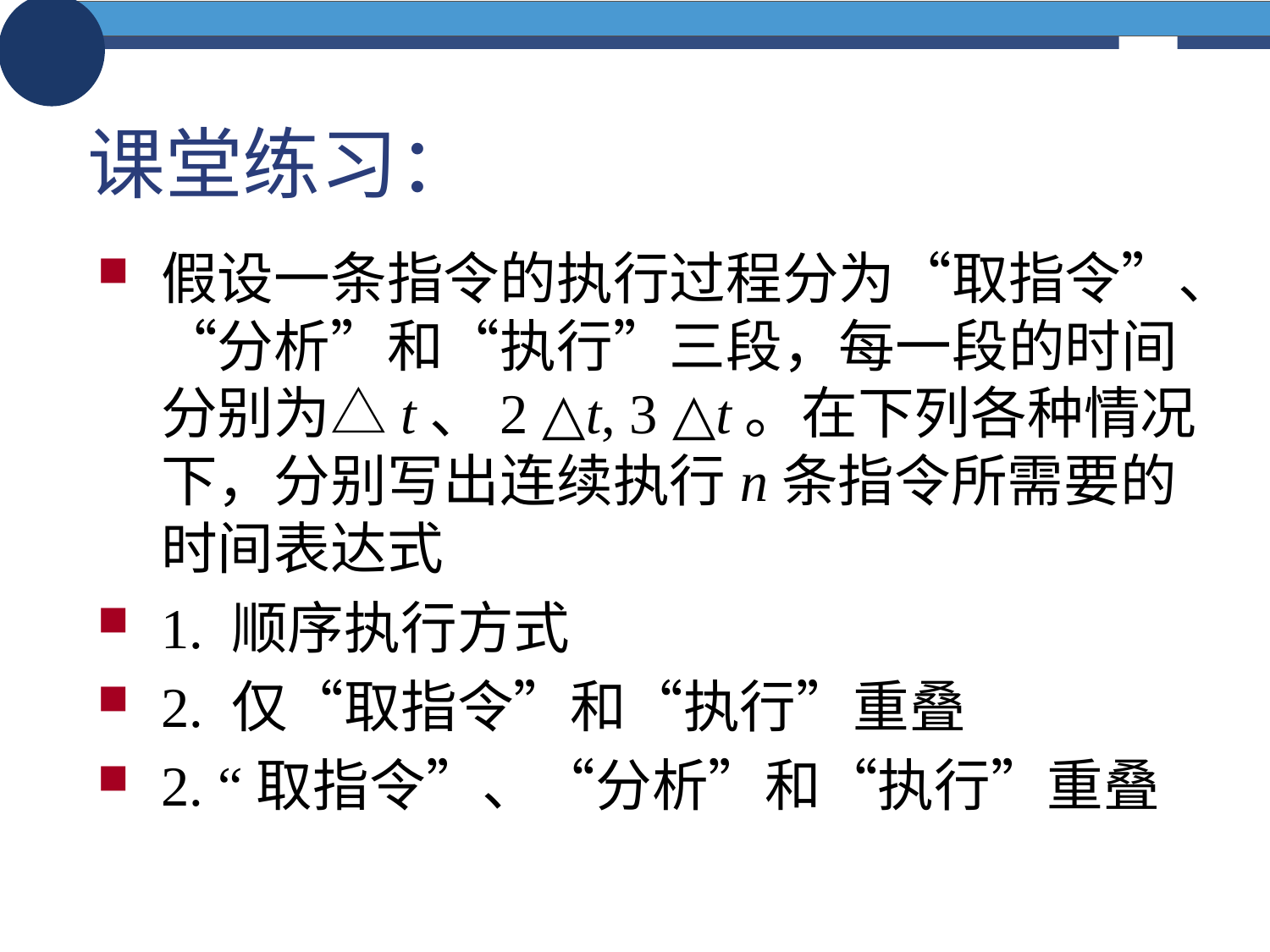

# 课堂练习：
假设一条指令的执行过程分为“取指令”、“分析”和“执行”三段，每一段的时间分别为△t、2 △t, 3 △t。在下列各种情况下，分别写出连续执行n条指令所需要的时间表达式
1. 顺序执行方式
2. 仅“取指令”和“执行”重叠
2. “取指令”、“分析”和“执行”重叠